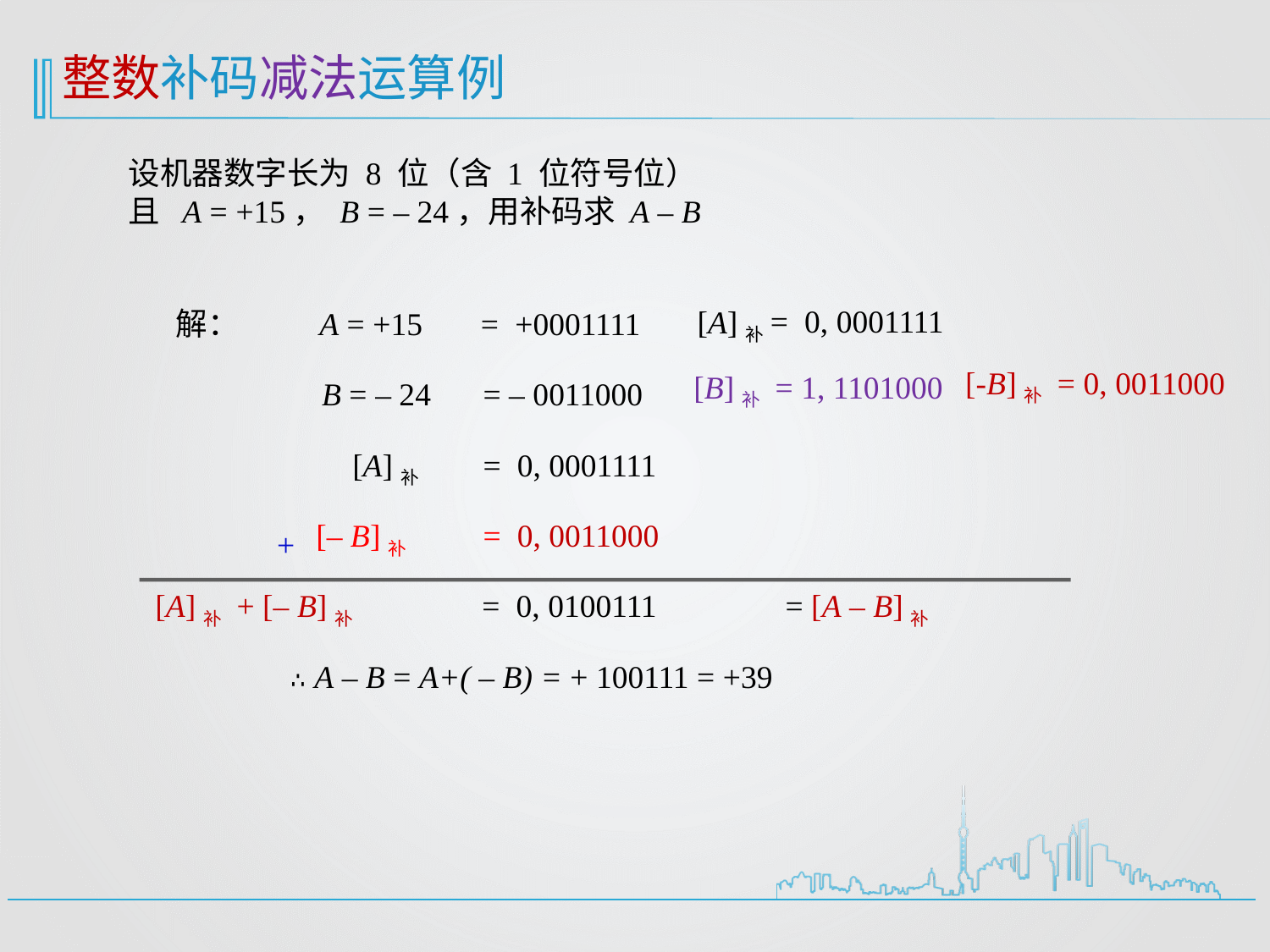

整数补码减法运算例
设机器数字长为 8 位（含 1 位符号位）
且  A = +15， B = – 24，用补码求 A – B
=  0, 0001111
[A]补
解：
A = +15
=  +0001111
[-B]补 = 0, 0011000
[B]补 = 1, 1101000
B = – 24
= – 0011000
[A]补
=  0, 0001111
[– B]补
=  0, 0011000
+

[A]补 + [– B]补
=  0, 0100111
= [A – B]补
∴ A – B = A+( – B) = + 100111 = +39